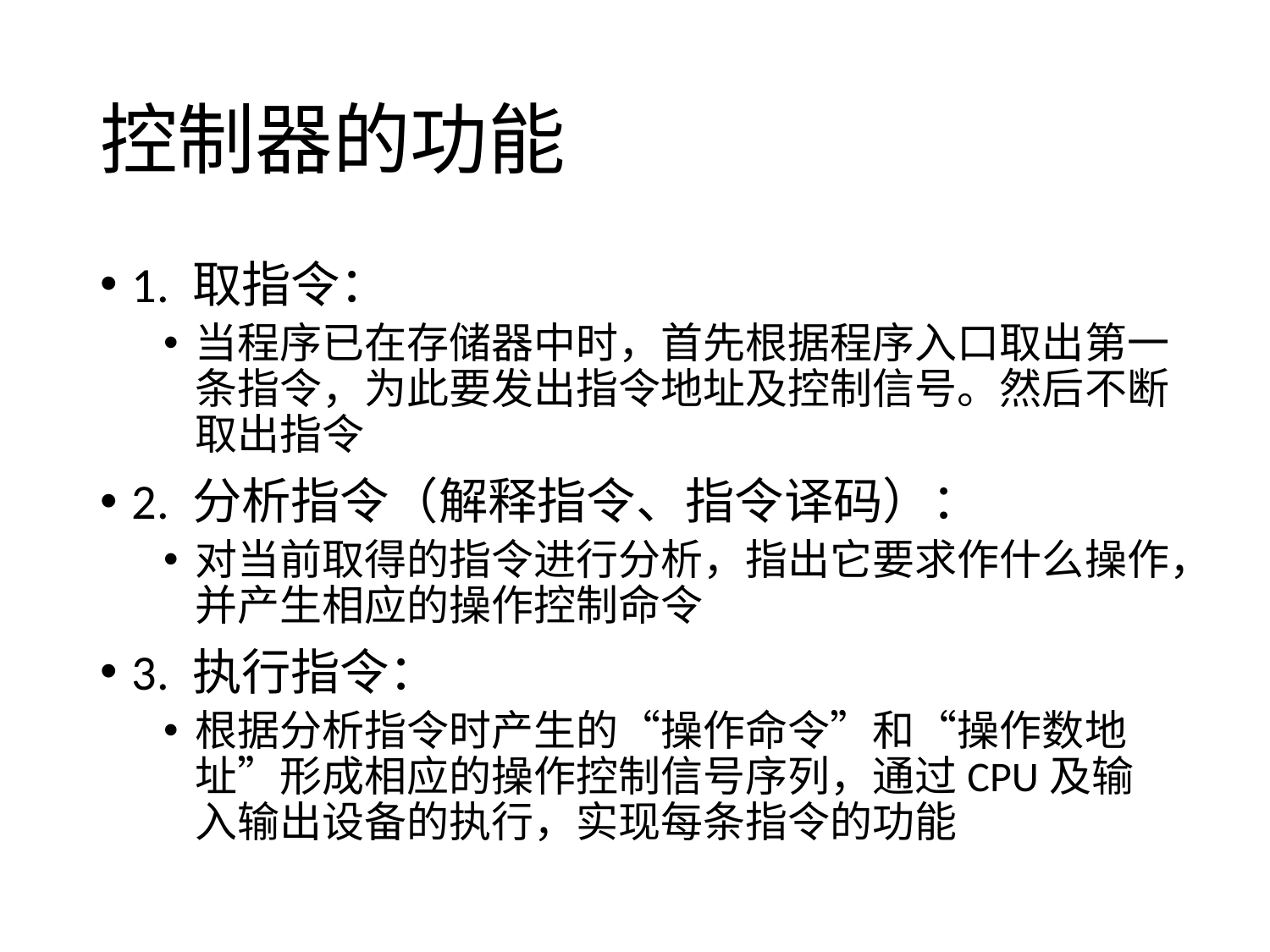

# 控制器的功能
1. 取指令：
当程序已在存储器中时，首先根据程序入口取出第一条指令，为此要发出指令地址及控制信号。然后不断取出指令
2. 分析指令（解释指令、指令译码）：
对当前取得的指令进行分析，指出它要求作什么操作，并产生相应的操作控制命令
3. 执行指令：
根据分析指令时产生的“操作命令”和“操作数地址”形成相应的操作控制信号序列，通过CPU及输入输出设备的执行，实现每条指令的功能